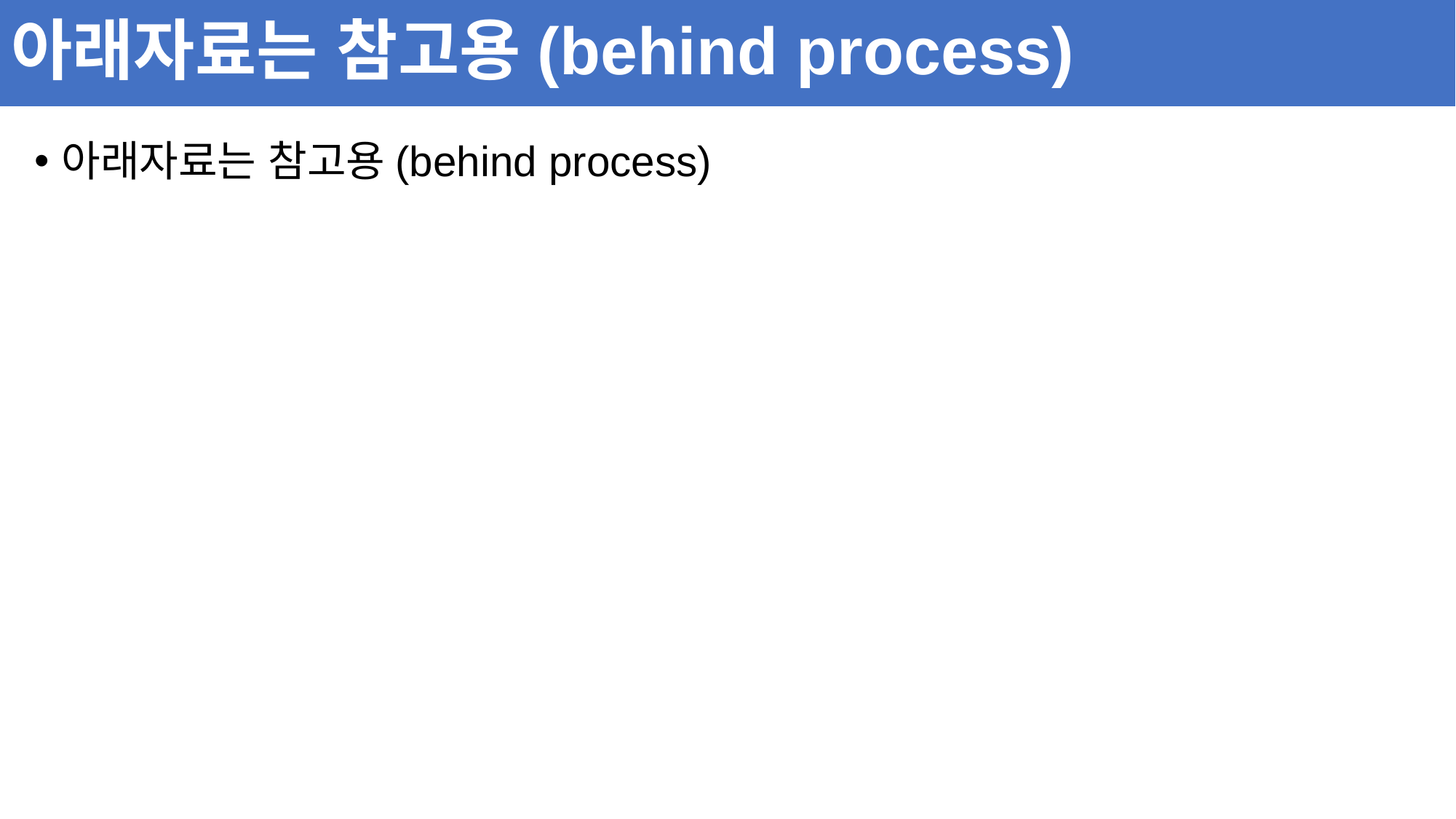

# 아래자료는 참고용(behind process)
아래자료는 참고용(behind process)